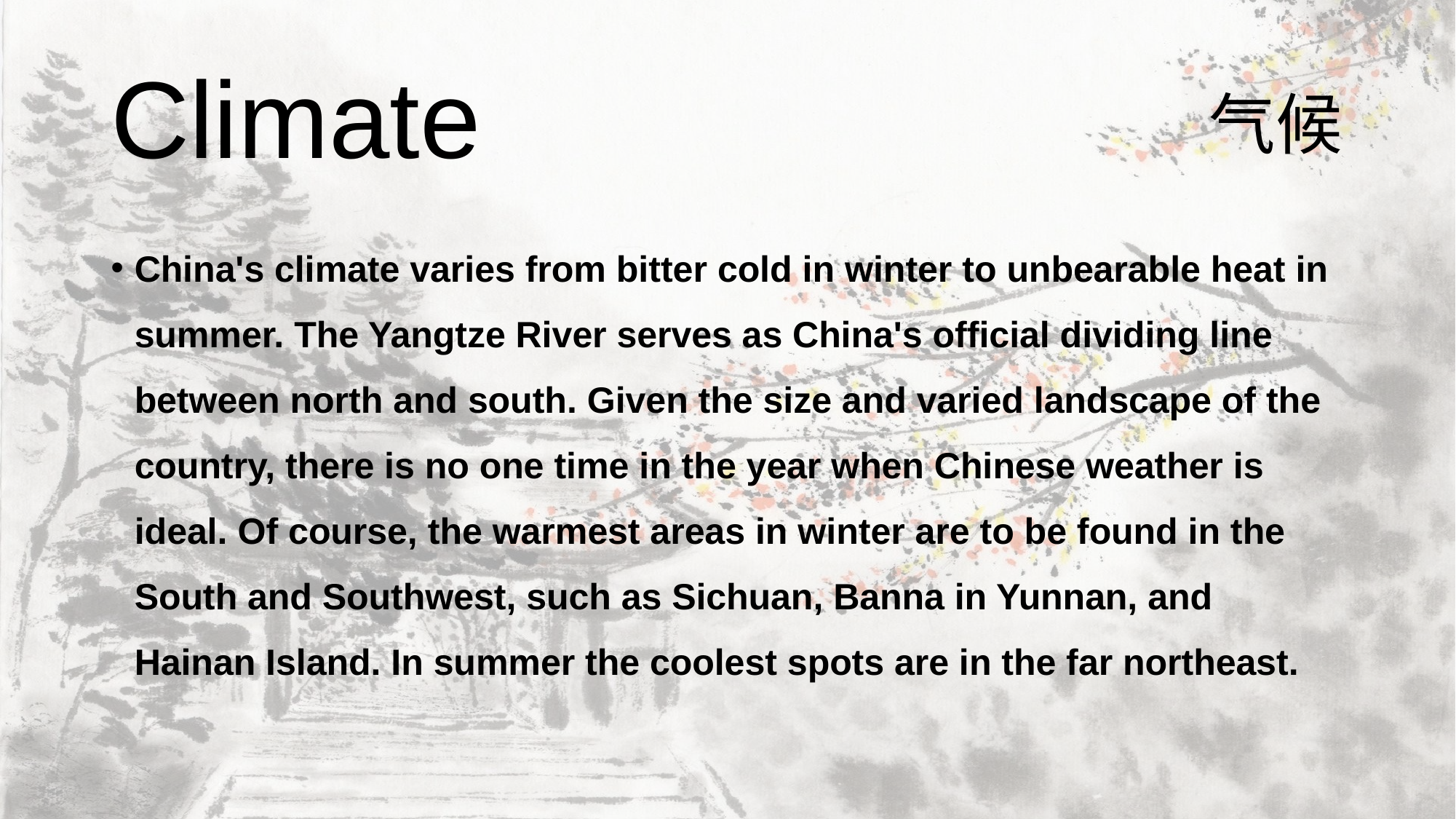

# Climate
气候
China's climate varies from bitter cold in winter to unbearable heat in summer. The Yangtze River serves as China's official dividing line between north and south. Given the size and varied landscape of the country, there is no one time in the year when Chinese weather is ideal. Of course, the warmest areas in winter are to be found in the South and Southwest, such as Sichuan, Banna in Yunnan, and Hainan Island. In summer the coolest spots are in the far northeast.